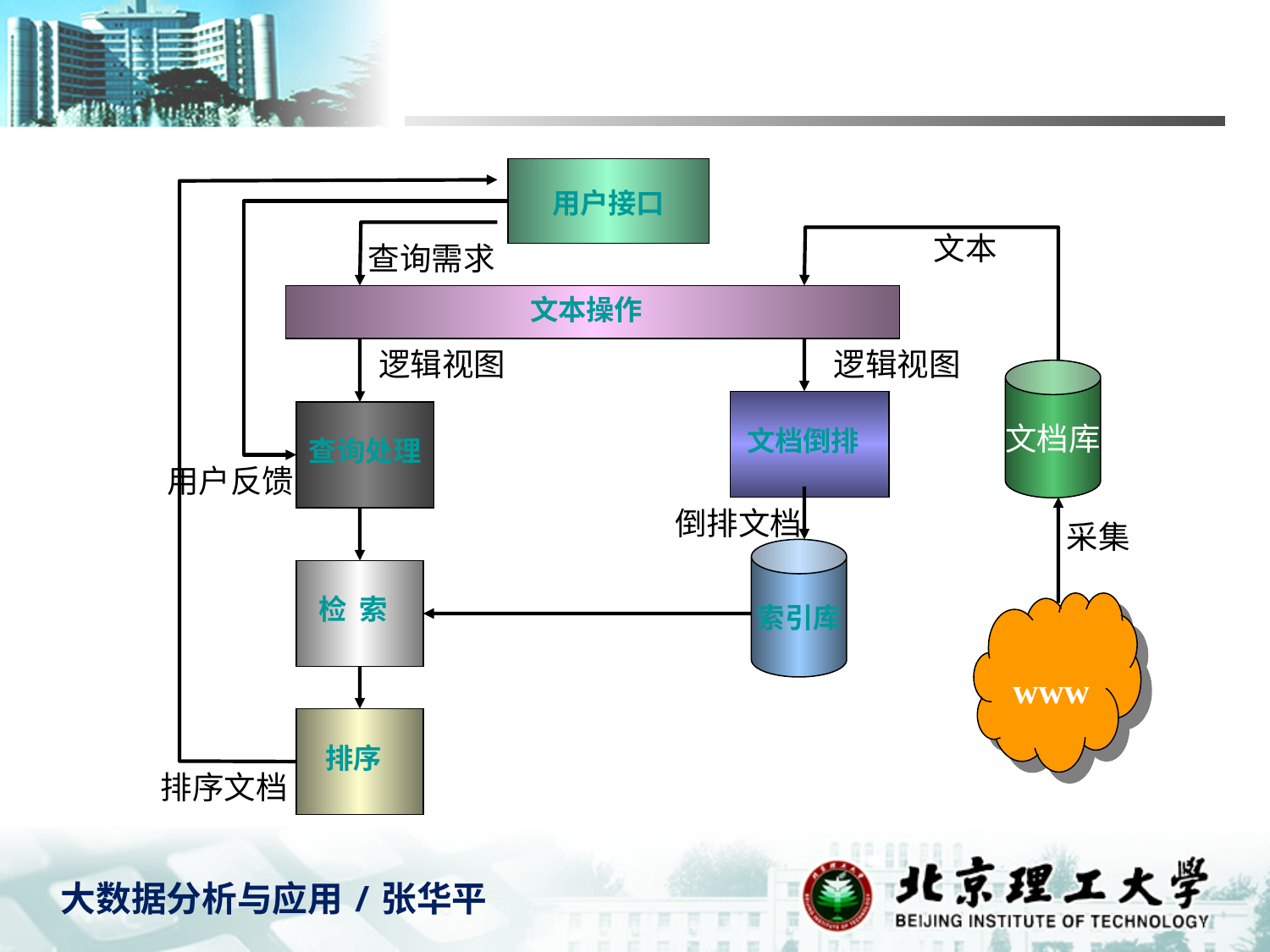

用户接口

文本

查询需求
文本操作

逻辑视图

逻辑视图
文档库
文档倒排
查询处理
用户反馈

倒排文档

采集
索引库
检  索

www

排序
排序文档